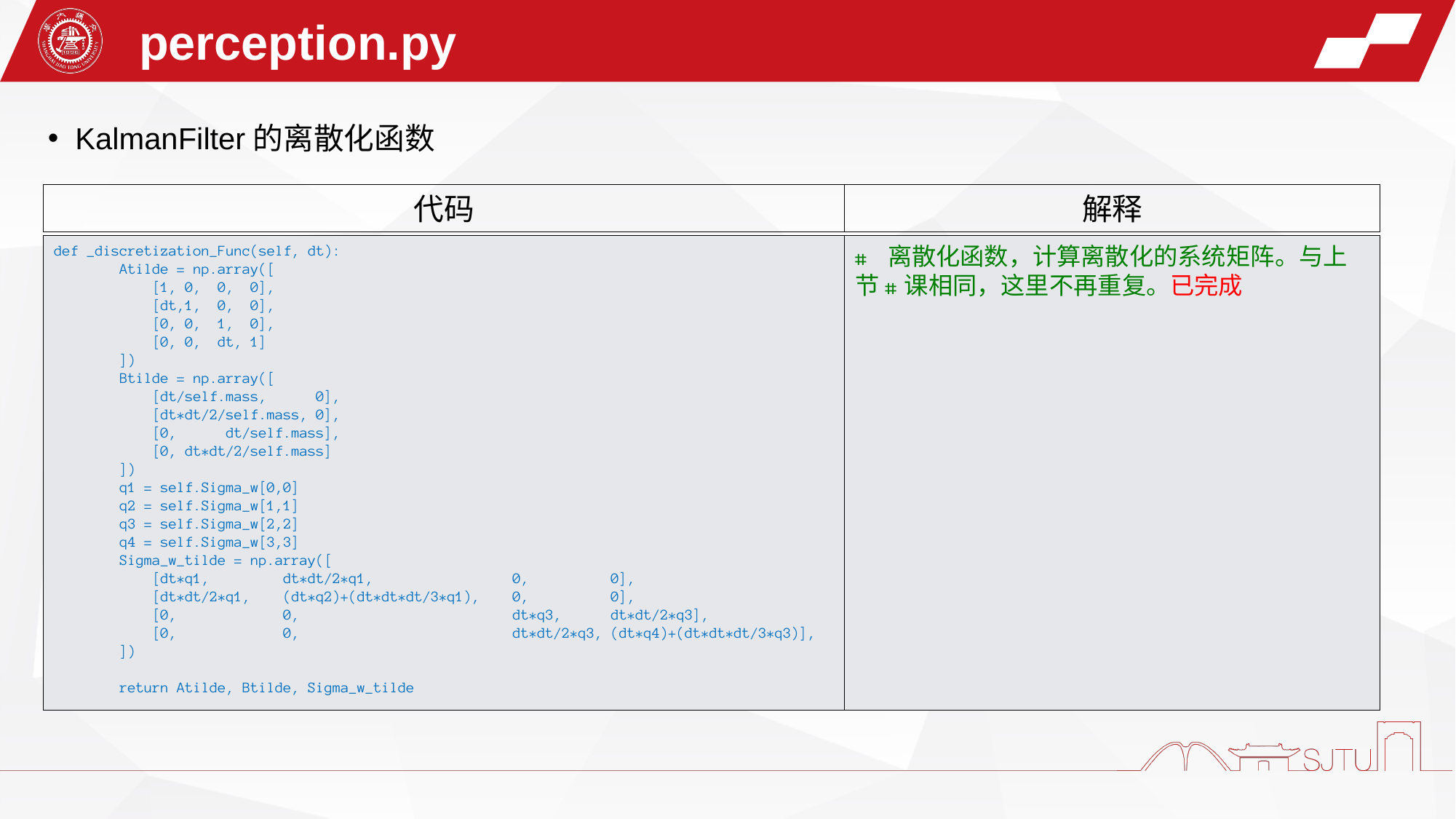

perception.py
KalmanFilter的离散化函数
代码
解释
def _discretization_Func(self, dt):
        Atilde = np.array([
            [1, 0,  0,  0],
            [dt,1,  0,  0],
            [0, 0,  1,  0],
            [0, 0,  dt, 1]
        ])
        Btilde = np.array([
            [dt/self.mass,      0],
            [dt*dt/2/self.mass, 0],
            [0,      dt/self.mass],
            [0, dt*dt/2/self.mass]
        ])
        q1 = self.Sigma_w[0,0]
        q2 = self.Sigma_w[1,1]
        q3 = self.Sigma_w[2,2]
        q4 = self.Sigma_w[3,3]
        Sigma_w_tilde = np.array([
            [dt*q1,         dt*dt/2*q1,                 0,          0],
            [dt*dt/2*q1,    (dt*q2)+(dt*dt*dt/3*q1),    0,          0],
            [0,             0,                          dt*q3,      dt*dt/2*q3],
            [0,             0,                          dt*dt/2*q3, (dt*q4)+(dt*dt*dt/3*q3)],
        ])
        return Atilde, Btilde, Sigma_w_tilde
# 离散化函数，计算离散化的系统矩阵。与上节#课相同，这里不再重复。已完成